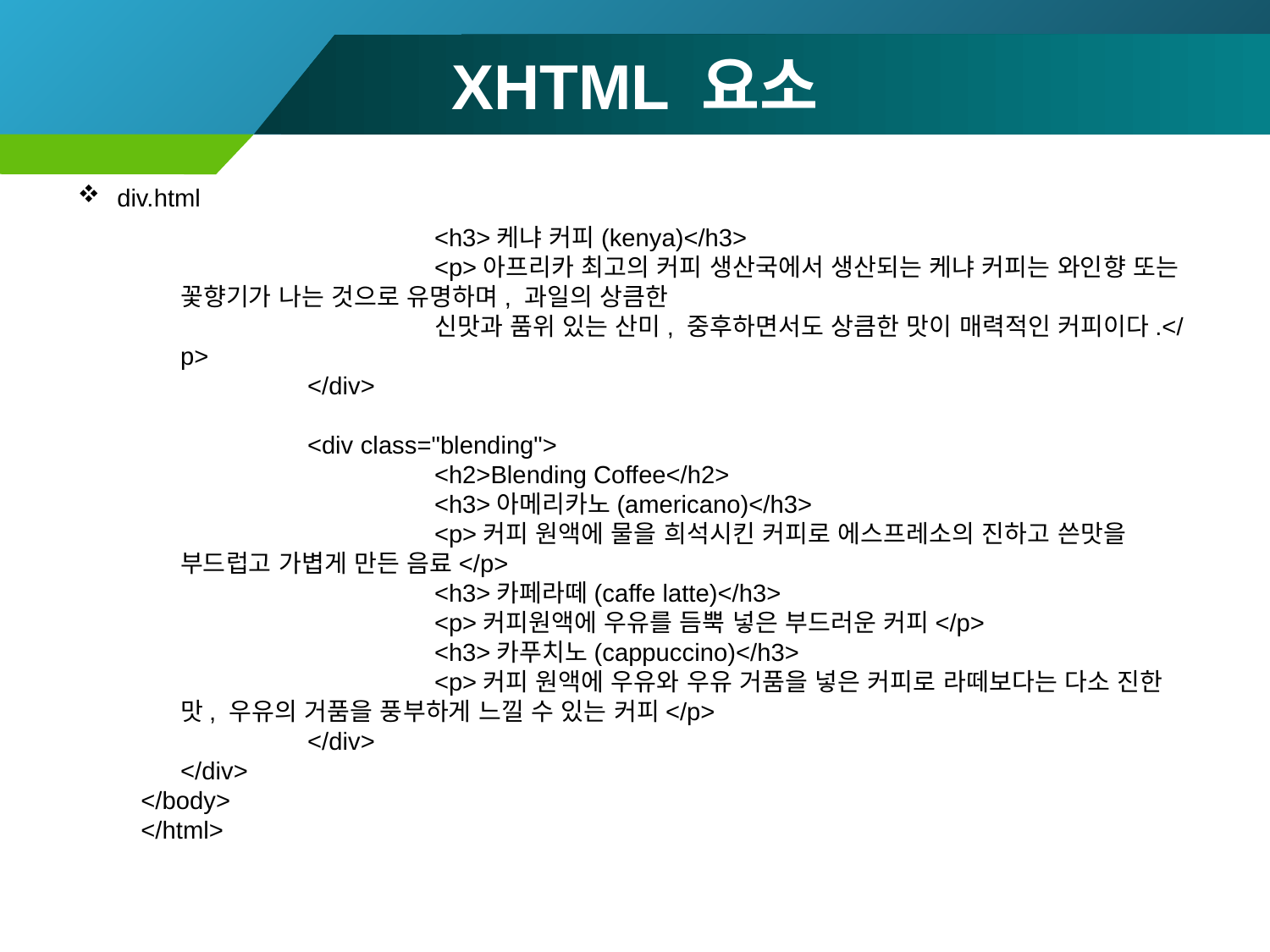

# XHTML 요소
div.html
			<h3>케냐 커피(kenya)</h3>
			<p>아프리카 최고의 커피 생산국에서 생산되는 케냐 커피는 와인향 또는 꽃향기가 나는 것으로 유명하며, 과일의 상큼한
			신맛과 품위 있는 산미, 중후하면서도 상큼한 맛이 매력적인 커피이다.</p>
		</div>

		<div class="blending">
			<h2>Blending Coffee</h2>
			<h3>아메리카노(americano)</h3>
			<p>커피 원액에 물을 희석시킨 커피로 에스프레소의 진하고 쓴맛을 부드럽고 가볍게 만든 음료</p>
			<h3>카페라떼(caffe latte)</h3>
			<p>커피원액에 우유를 듬뿍 넣은 부드러운 커피</p>
			<h3>카푸치노(cappuccino)</h3>
			<p>커피 원액에 우유와 우유 거품을 넣은 커피로 라떼보다는 다소 진한 맛, 우유의 거품을 풍부하게 느낄 수 있는 커피</p>
		</div>
	</div>
</body>
</html>
132